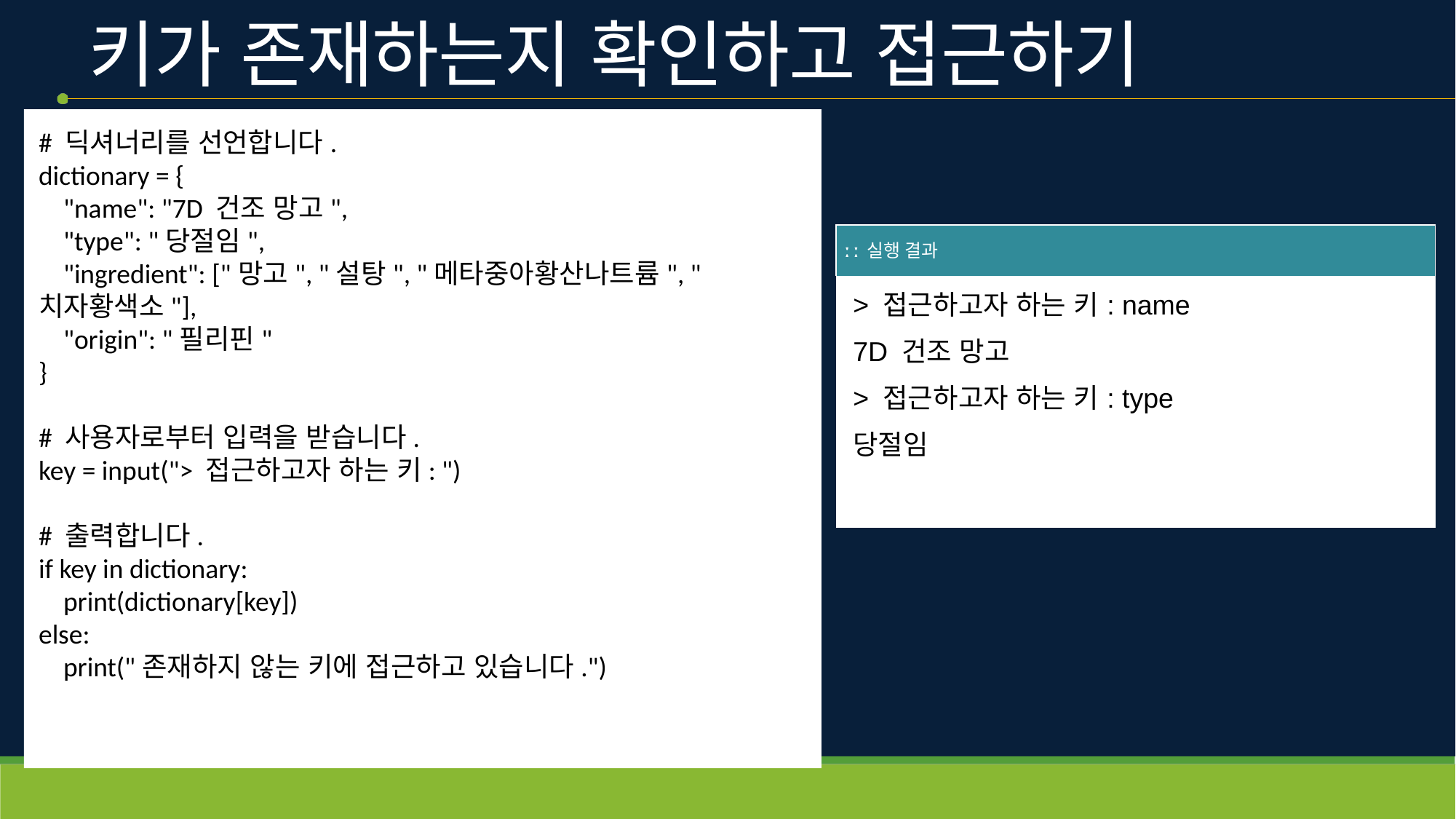

# 키가 존재하는지 확인하고 접근하기

# 딕셔너리를 선언합니다.
dictionary = {
    "name": "7D 건조 망고",
    "type": "당절임",
    "ingredient": ["망고", "설탕", "메타중아황산나트륨", "치자황색소"],
    "origin": "필리핀"
}
# 사용자로부터 입력을 받습니다.
key = input("> 접근하고자 하는 키: ")
# 출력합니다.
if key in dictionary:
    print(dictionary[key])
else:
    print("존재하지 않는 키에 접근하고 있습니다.")

| ː ː 실행 결과 |
| --- |
| > 접근하고자 하는 키: name 7D 건조 망고 > 접근하고자 하는 키: type 당절임 |